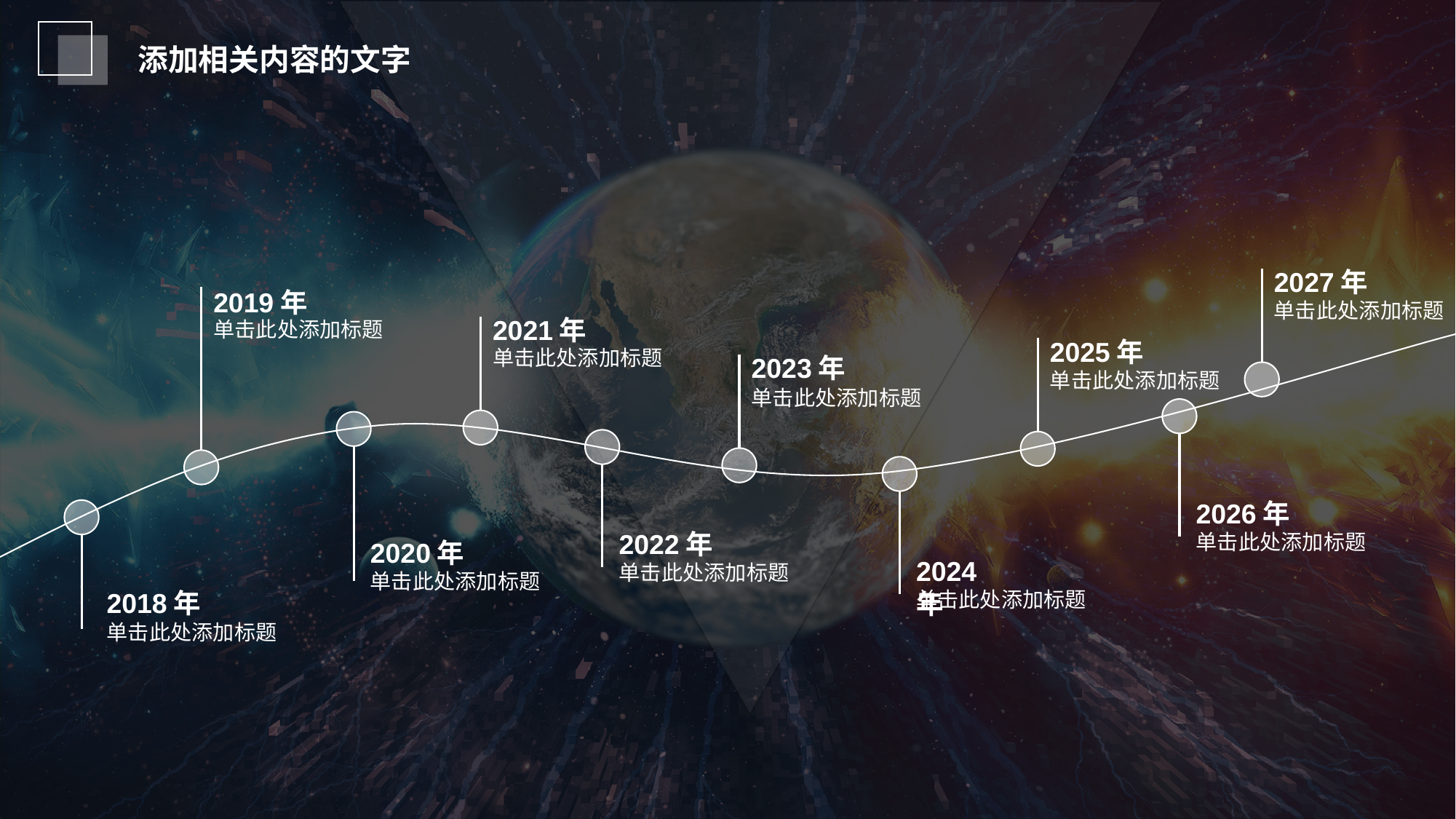

2027年
单击此处添加标题

2019年
单击此处添加标题

2021年
单击此处添加标题

2025年
单击此处添加标题

2023年
单击此处添加标题

2026年
单击此处添加标题

2022年
单击此处添加标题
2020年
单击此处添加标题
2024年
单击此处添加标题
2018年
单击此处添加标题